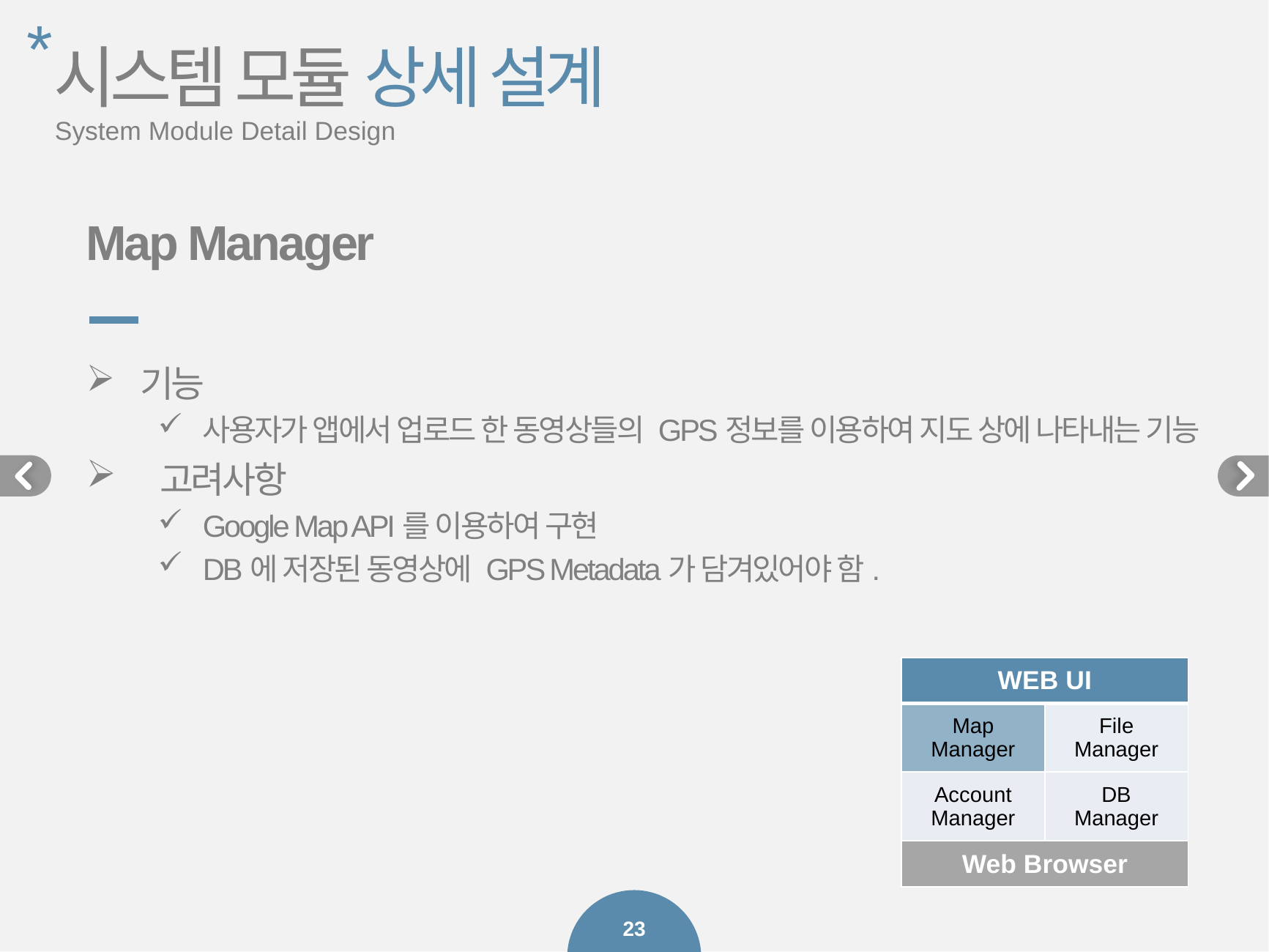

*
시스템 모듈 상세 설계
System Module Detail Design
Map Manager
기능
사용자가 앱에서 업로드 한 동영상들의 GPS정보를 이용하여 지도 상에 나타내는 기능
 고려사항
Google Map API를 이용하여 구현
DB에 저장된 동영상에 GPS Metadata가 담겨있어야 함.

| WEB UI |  |
| --- | --- |
| Map Manager | File Manager |
| Account Manager | DB Manager |
| Web Browser |  |